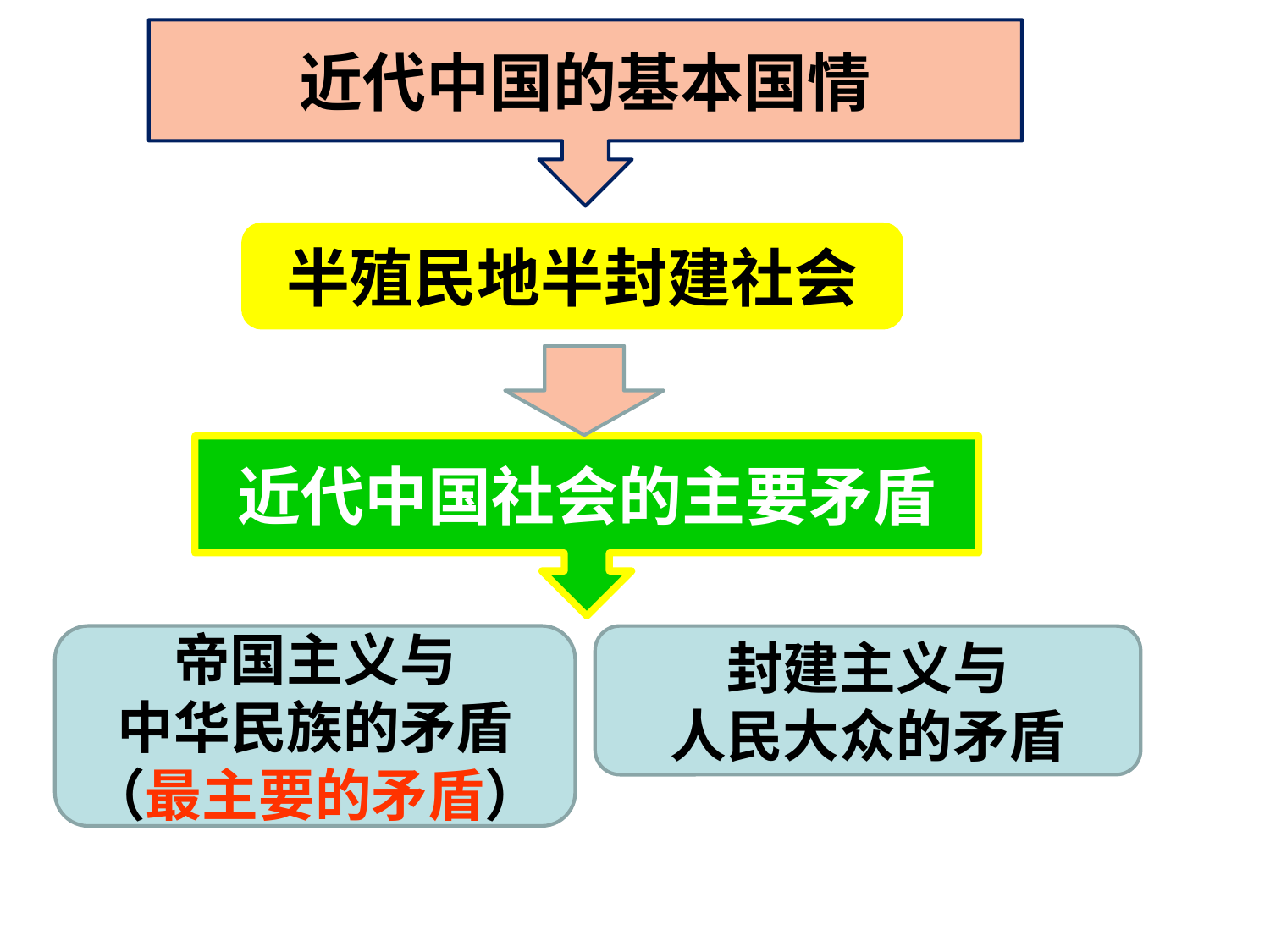

近代中国的基本国情
半殖民地半封建社会

近代中国社会的主要矛盾
帝国主义与
中华民族的矛盾（最主要的矛盾）
封建主义与
人民大众的矛盾